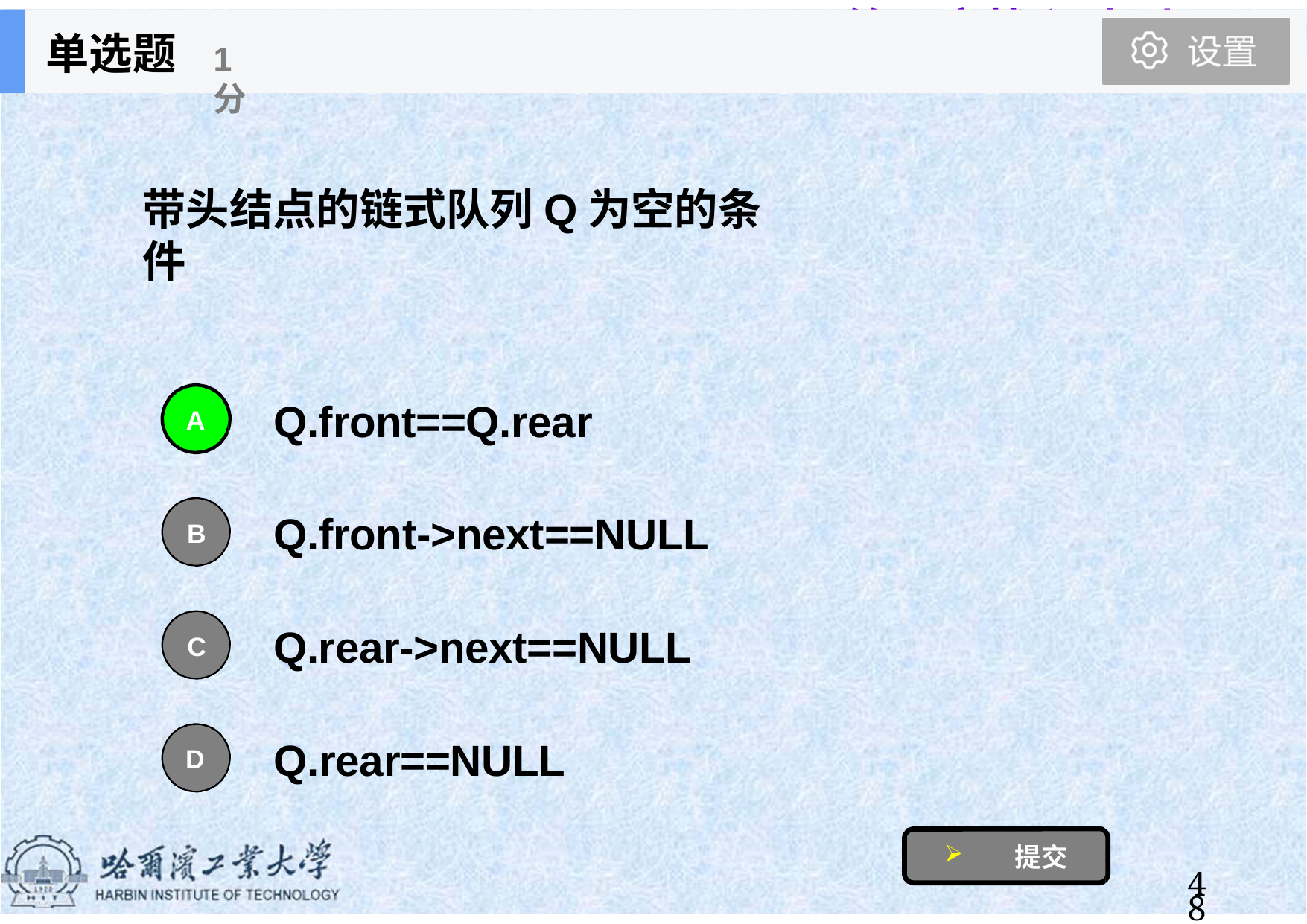

第3章	栈和队列

单选题
1分
带头结点的链式队列Q为空的条件

Q.front==Q.rear
A

Q.front->next==NULL
B

Q.rear->next==NULL
C

Q.rear==NULL
D

提交
48